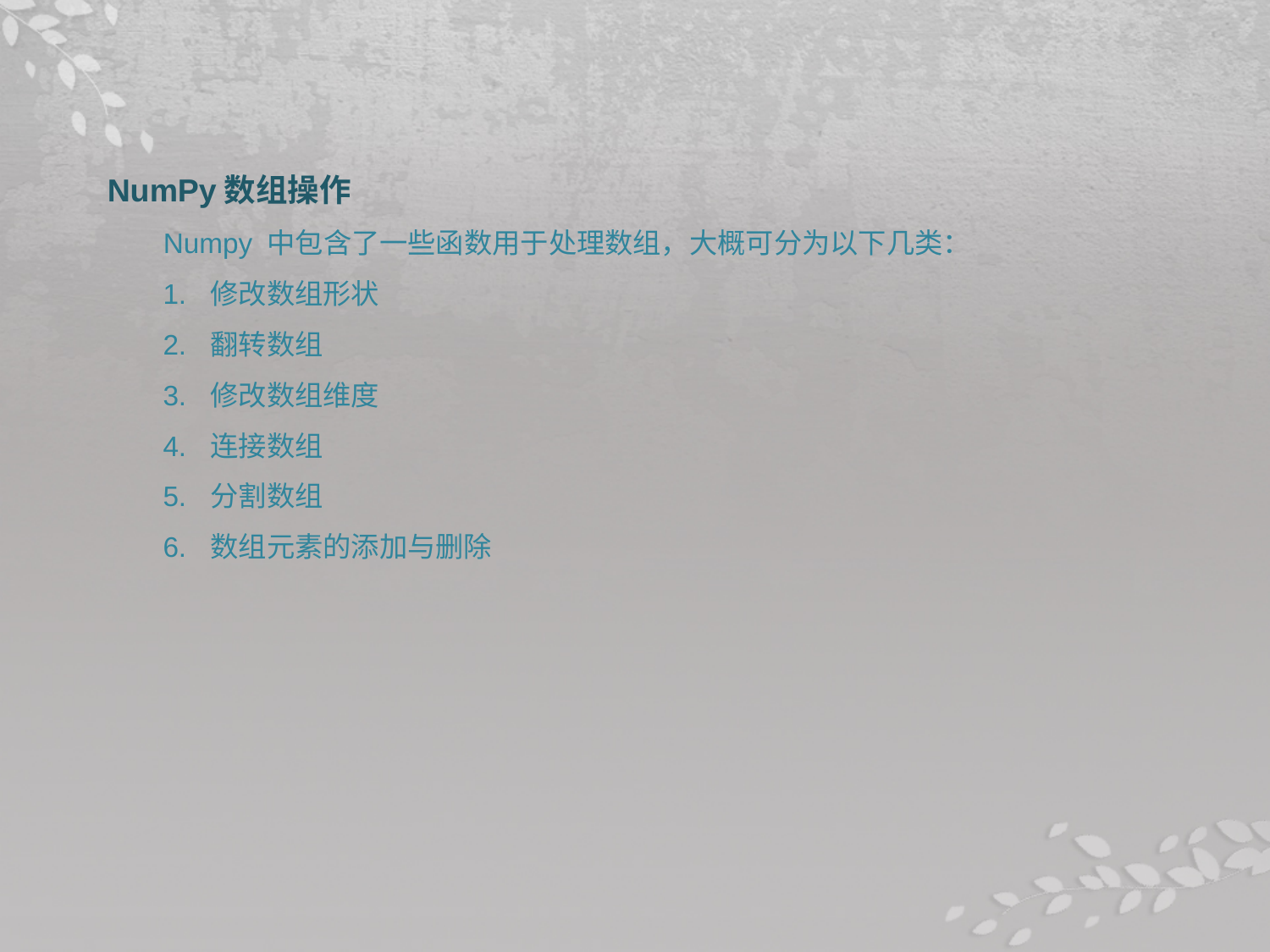

NumPy数组操作
Numpy 中包含了一些函数用于处理数组，大概可分为以下几类：
修改数组形状
翻转数组
修改数组维度
连接数组
分割数组
数组元素的添加与删除